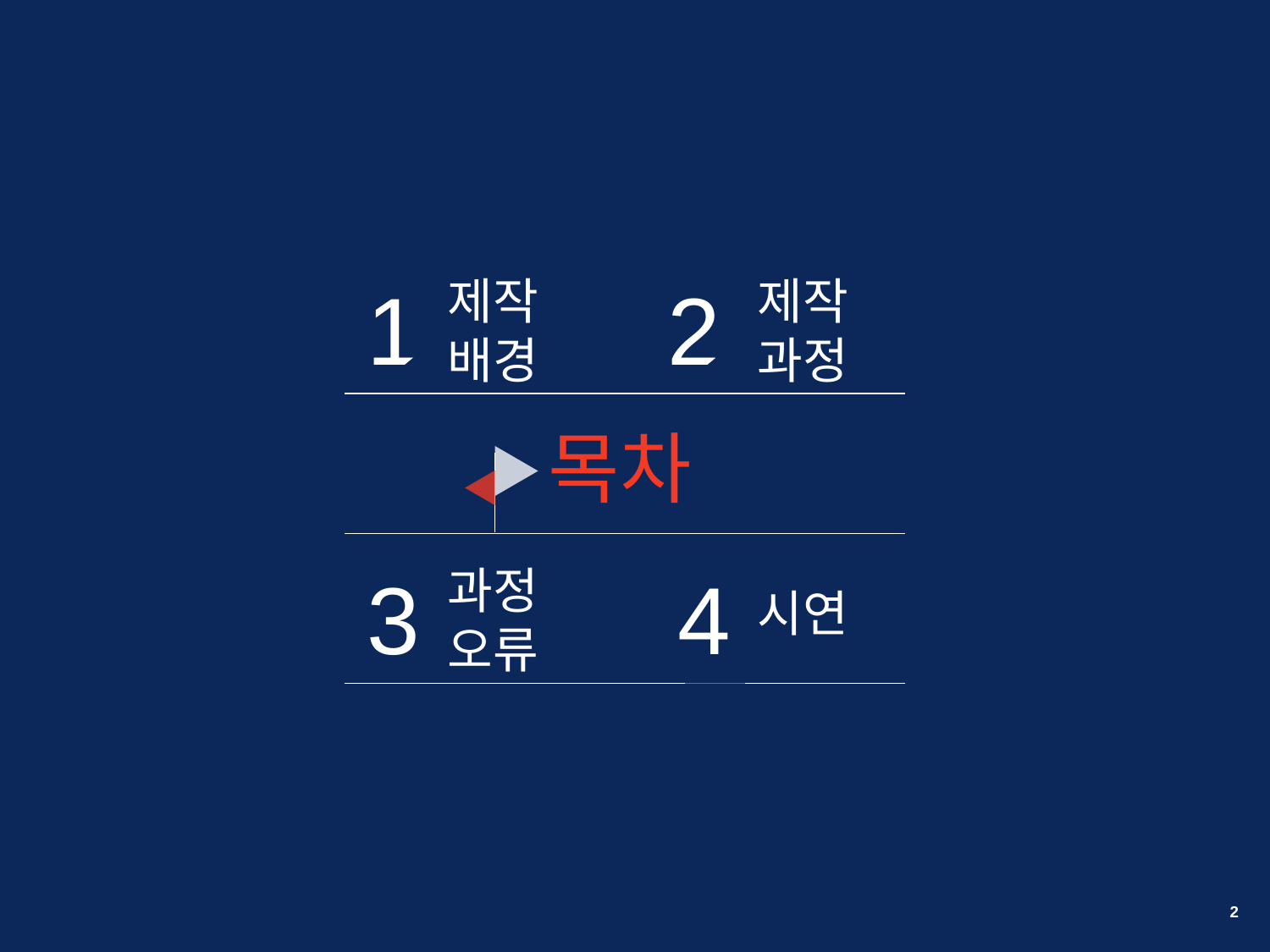

1

제작배경
2

제작과정
목차

3

과정오류
4

시연
2